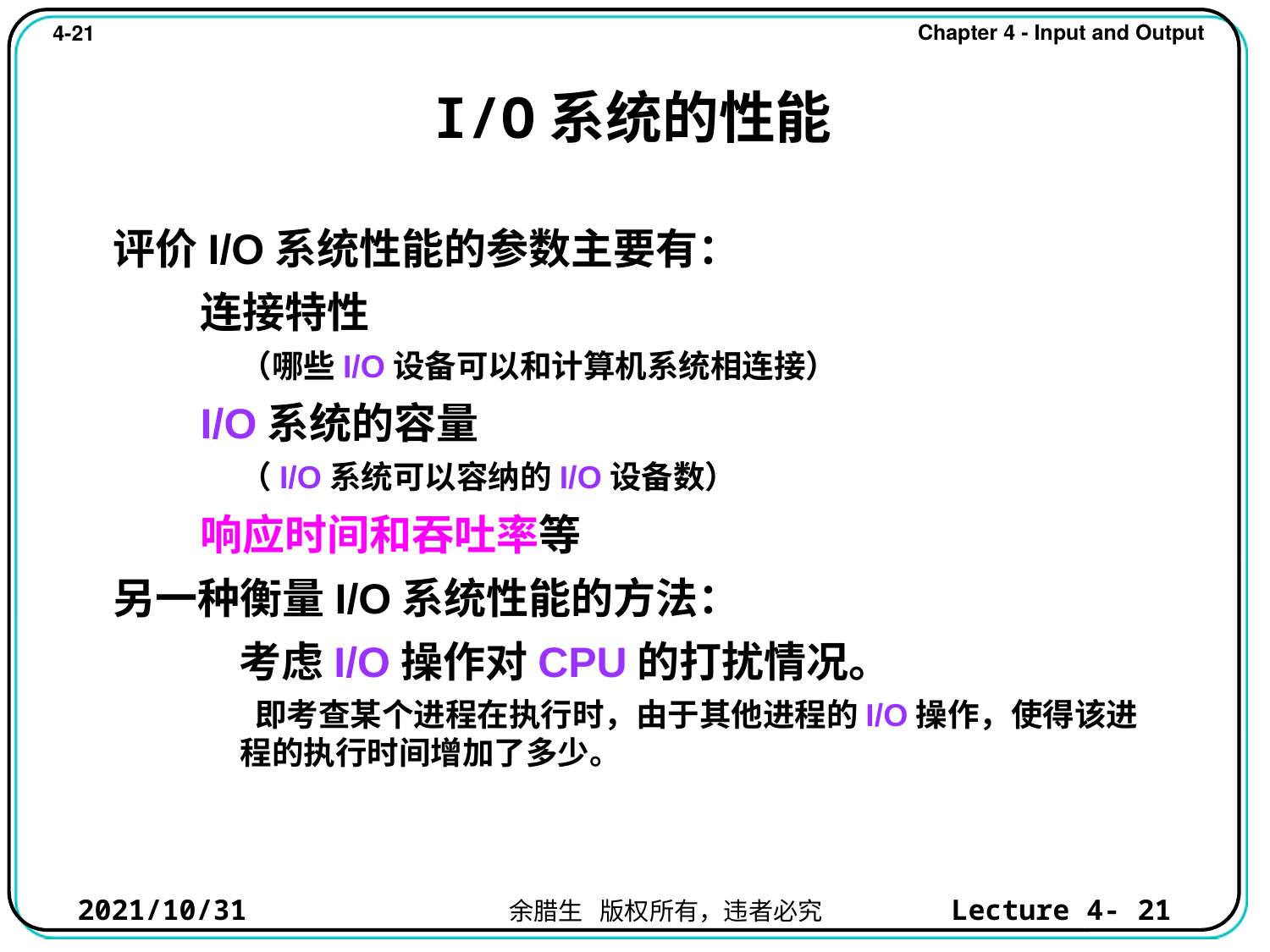

# I/O系统的性能
评价I/O系统性能的参数主要有：
连接特性
（哪些I/O设备可以和计算机系统相连接）
I/O系统的容量
（I/O系统可以容纳的I/O设备数）
响应时间和吞吐率等
另一种衡量I/O系统性能的方法：
   考虑I/O操作对CPU的打扰情况。
 即考查某个进程在执行时，由于其他进程的I/O操作，使得该进程的执行时间增加了多少。
2021/10/31
Lecture 4- 21